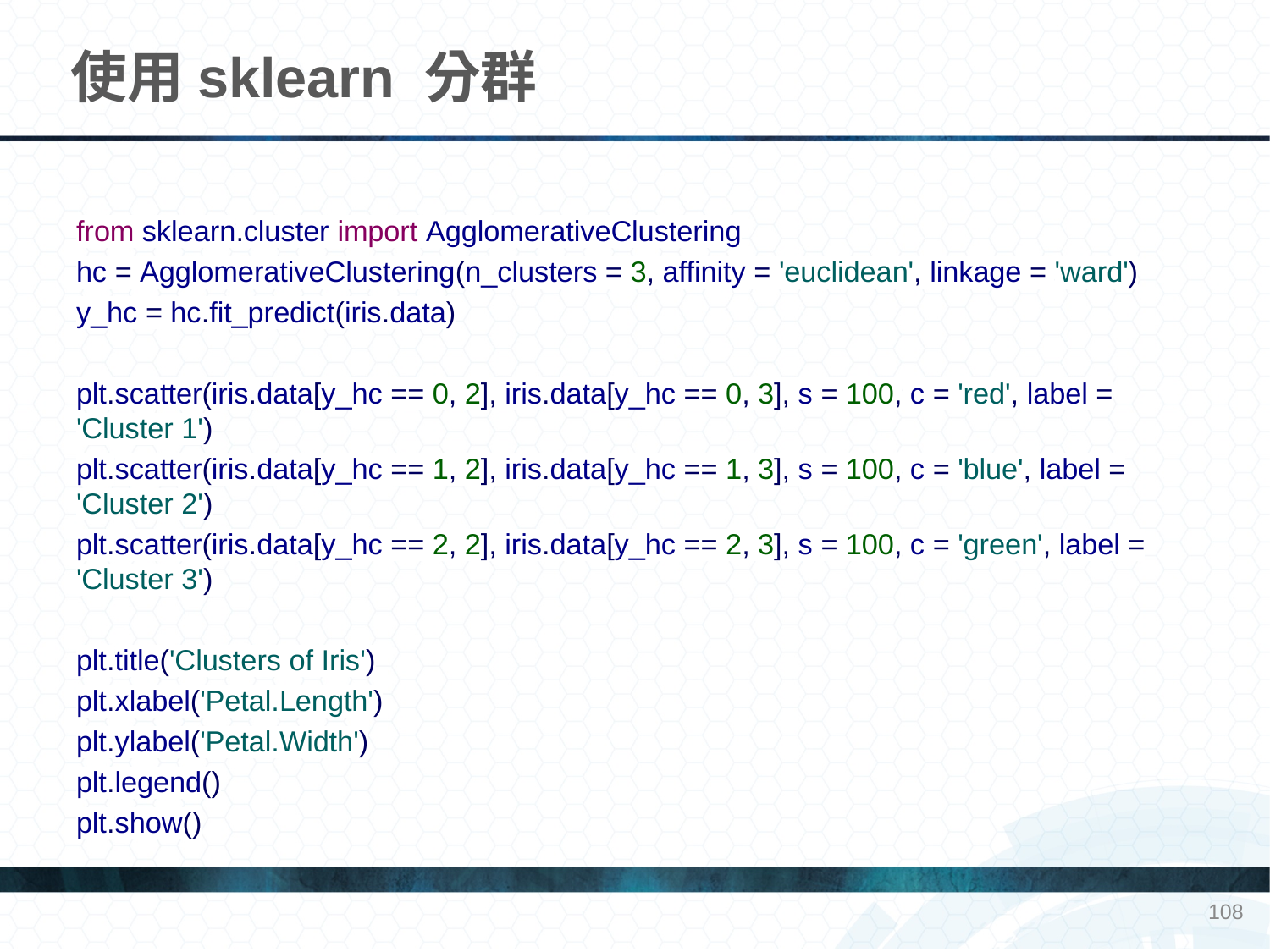

# 使用sklearn 分群
from sklearn.cluster import AgglomerativeClustering
hc = AgglomerativeClustering(n_clusters = 3, affinity = 'euclidean', linkage = 'ward')
y_hc = hc.fit_predict(iris.data)

plt.scatter(iris.data[y_hc == 0, 2], iris.data[y_hc == 0, 3], s = 100, c = 'red', label = 'Cluster 1')
plt.scatter(iris.data[y_hc == 1, 2], iris.data[y_hc == 1, 3], s = 100, c = 'blue', label = 'Cluster 2')
plt.scatter(iris.data[y_hc == 2, 2], iris.data[y_hc == 2, 3], s = 100, c = 'green', label = 'Cluster 3')

plt.title('Clusters of Iris')
plt.xlabel('Petal.Length')
plt.ylabel('Petal.Width')
plt.legend()
plt.show()
108